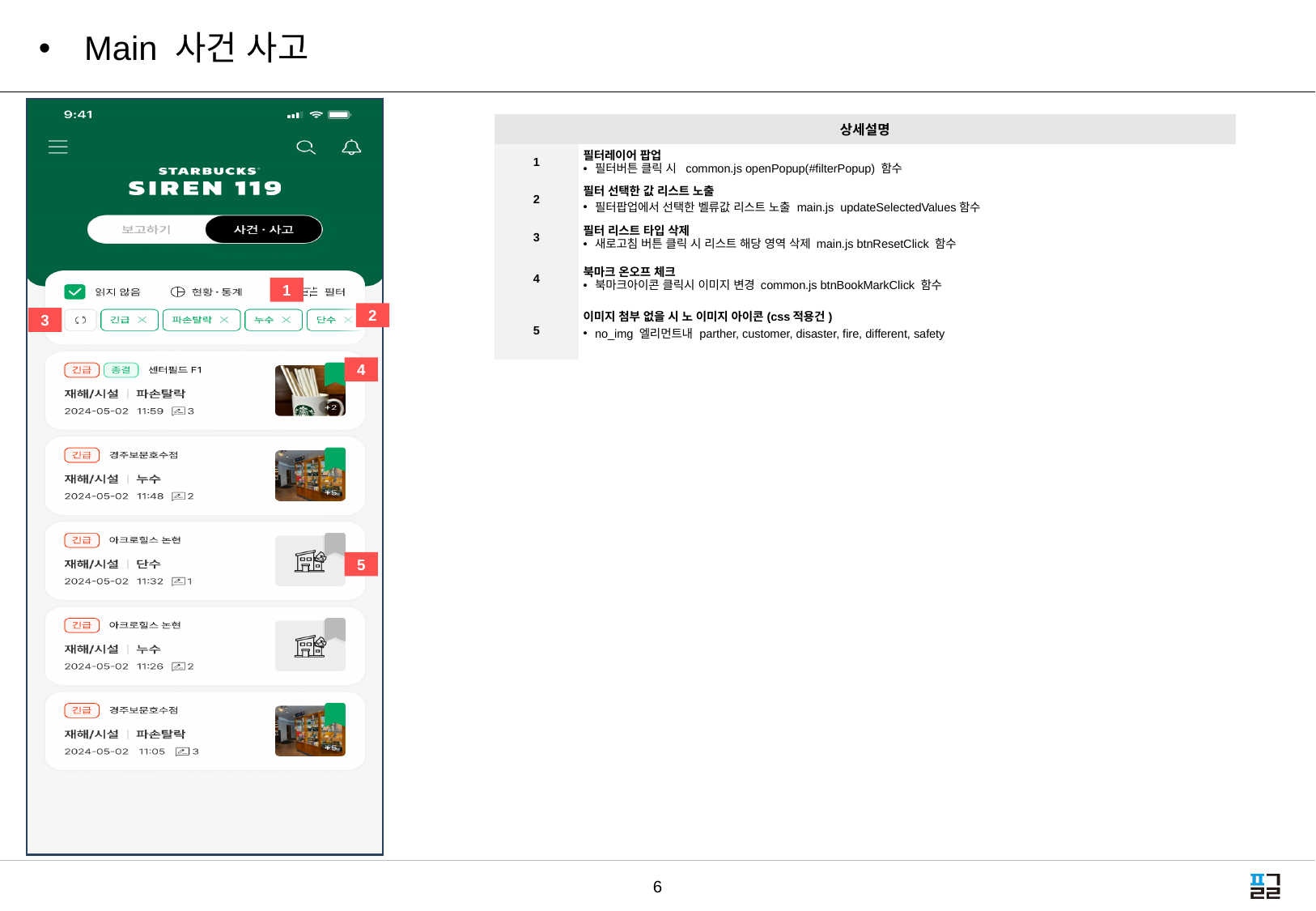

Main 사건 사고

| 상세설명 |  |
| --- | --- |
| 1 | 필터레이어 팝업 필터버튼 클릭 시 common.js openPopup(#filterPopup) 함수 |
| 2 | 필터 선택한 값 리스트 노출 필터팝업에서 선택한 벨류값 리스트 노출 main.js updateSelectedValues함수 |
| 3 | 필터 리스트 타입 삭제 새로고침 버튼 클릭 시 리스트 해당 영역 삭제 main.js btnResetClick 함수 |
| 4 | 북마크 온오프 체크 북마크아이콘 클릭시 이미지 변경 common.js btnBookMarkClick 함수 |
| 5 | 이미지 첨부 없을 시 노 이미지 아이콘(css적용건) no\_img 엘리먼트내 parther, customer, disaster, fire, different, safety |
1
2
3
4
1
5